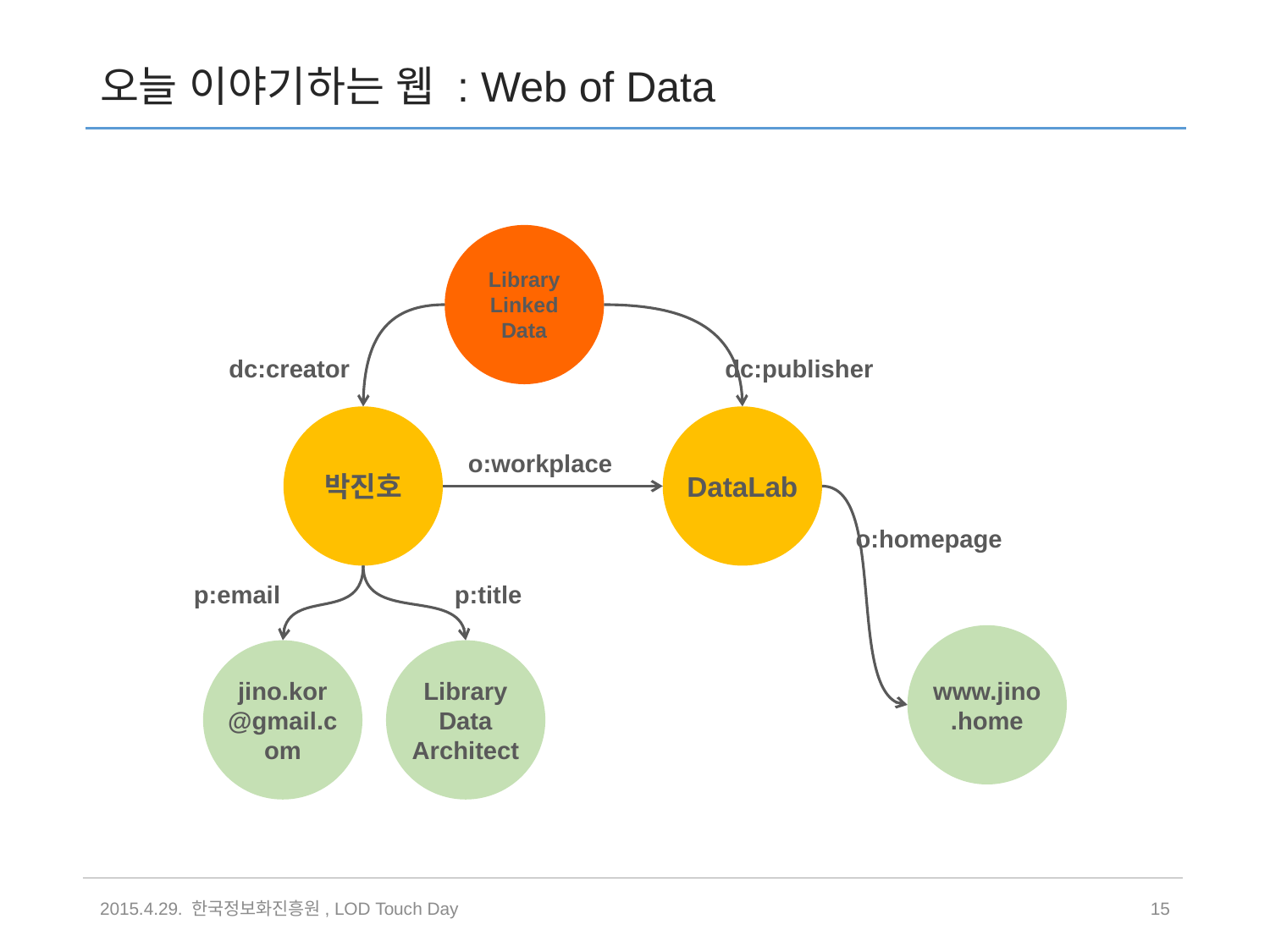

# 오늘 이야기하는 웹 : Web of Data
Library Linked Data
dc:creator
dc:publisher
박진호
DataLab
o:workplace
o:homepage
p:email
p:title
www.jino.home
jino.kor@gmail.com
Library Data Architect
2015.4.29. 한국정보화진흥원, LOD Touch Day
15